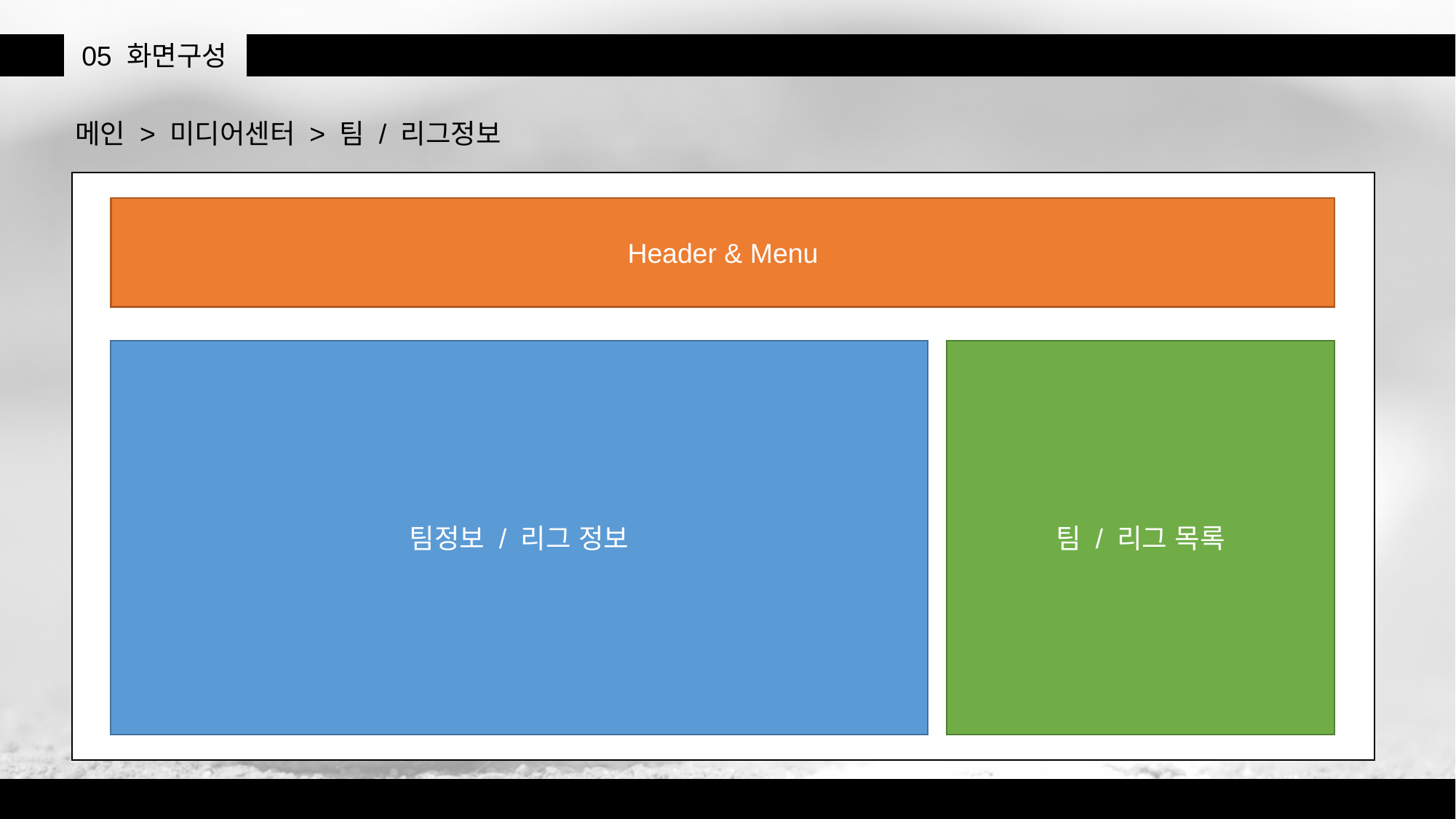

05
화면구성
메인 > 미디어센터 > 팀 / 리그정보

Header & Menu
팀정보 / 리그 정보
팀 / 리그 목록